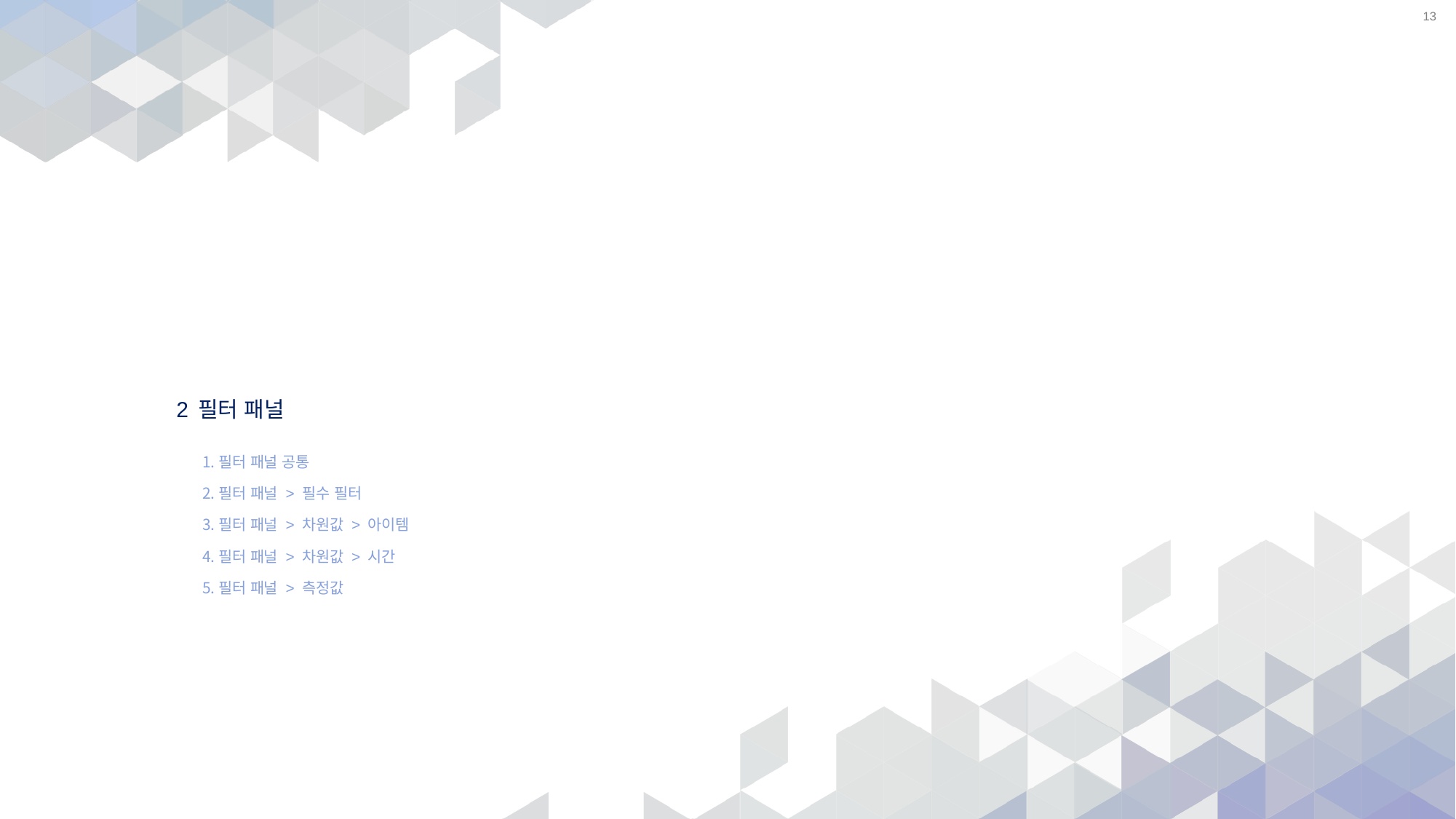

13
# 2 필터 패널
필터 패널 공통
필터 패널 > 필수 필터
필터 패널 > 차원값 > 아이템
필터 패널 > 차원값 > 시간
필터 패널 > 측정값